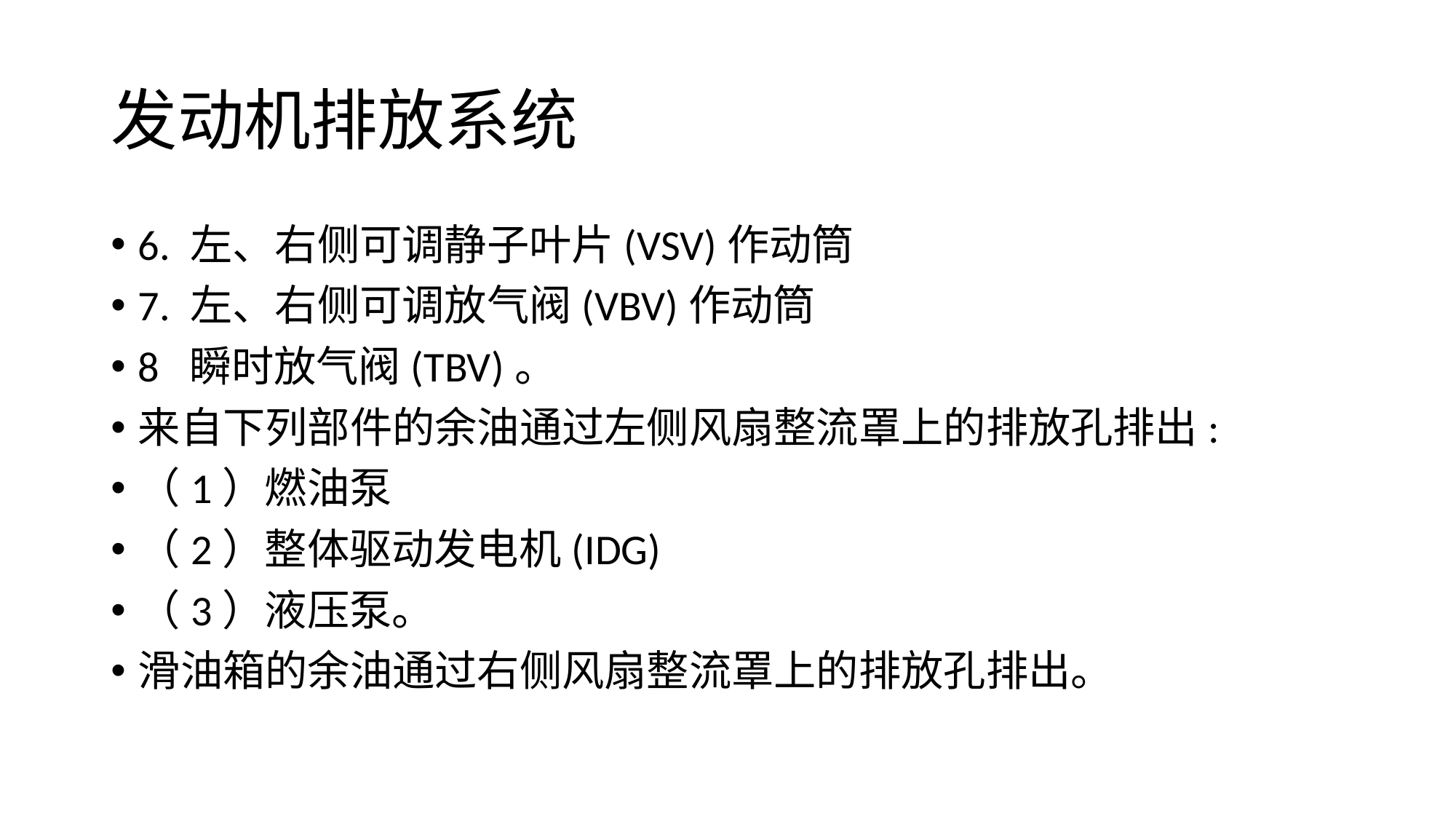

# 发动机排放系统
6. 左、右侧可调静子叶片(VSV)作动筒
7. 左、右侧可调放气阀(VBV)作动筒
8  瞬时放气阀(TBV)。
来自下列部件的余油通过左侧风扇整流罩上的排放孔排出:
（1）燃油泵
（2）整体驱动发电机(IDG)
（3）液压泵。
滑油箱的余油通过右侧风扇整流罩上的排放孔排出。